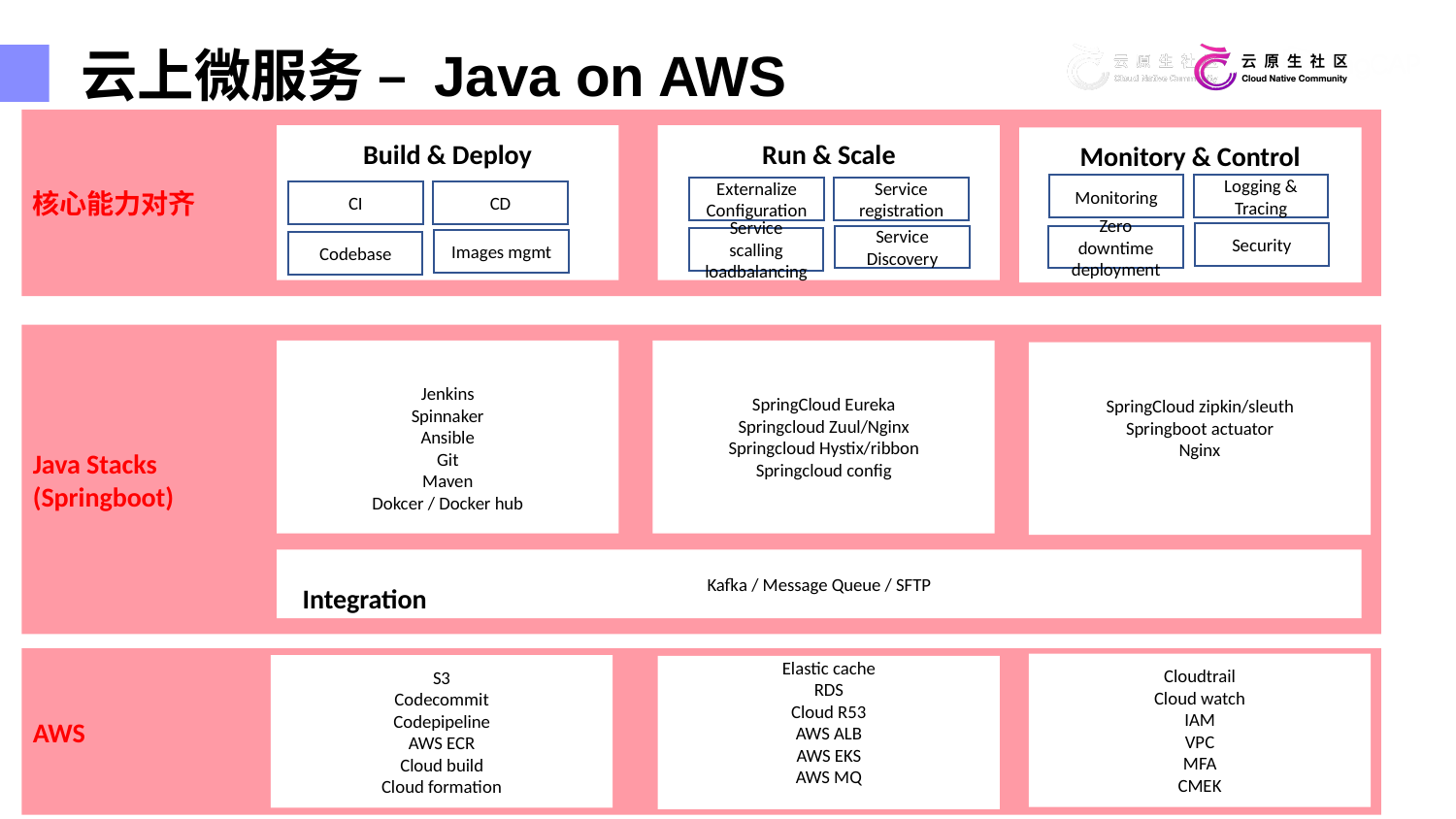

云上微服务 – Java on AWS

核心能力对齐
Run & Scale

Build & Deploy

Monitory & Control

Monitoring
Logging & Tracing
Externalize Configuration
Service registration
CI
CD
Security
Service Discovery
Zero downtime deployment
Service scalling loadbalancing
Images mgmt
Codebase
Java Stacks
(Springboot)

Jenkins
Spinnaker
Ansible
Git
Maven
Dokcer / Docker hub

SpringCloud Eureka
Springcloud Zuul/Nginx
Springcloud Hystix/ribbon
Springcloud config
SpringCloud zipkin/sleuth
Springboot actuator
Nginx

Kafka / Message Queue / SFTP
Integration
AWS
Cloudtrail
Cloud watch
IAM
VPC
MFA
CMEK

S3
Codecommit
Codepipeline
AWS ECR
Cloud build
Cloud formation

Elastic cache
RDS
Cloud R53
AWS ALB
AWS EKS
AWS MQ